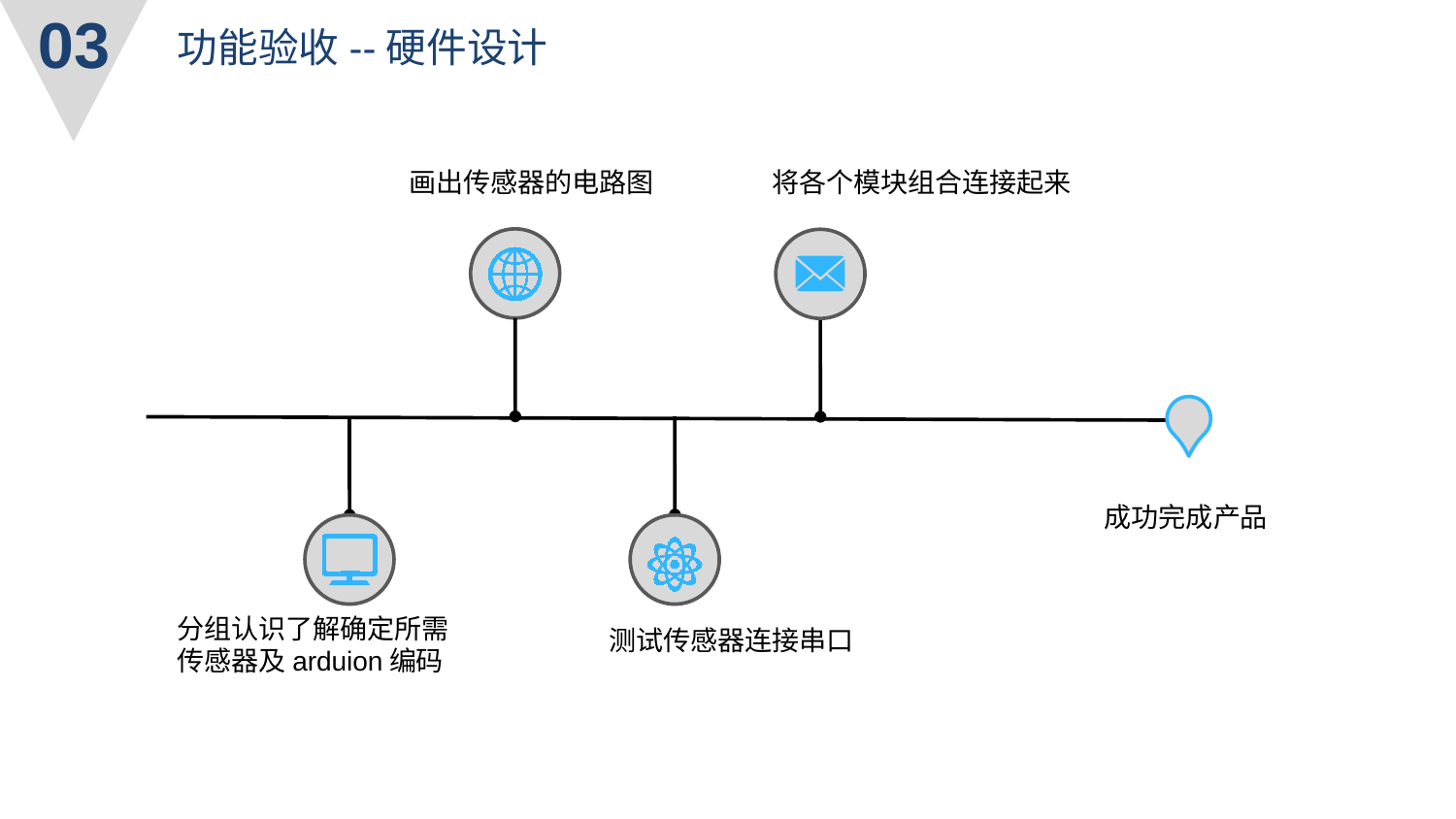

03
功能验收--硬件设计
画出传感器的电路图
将各个模块组合连接起来

成功完成产品

分组认识了解确定所需传感器及arduion编码
测试传感器连接串口